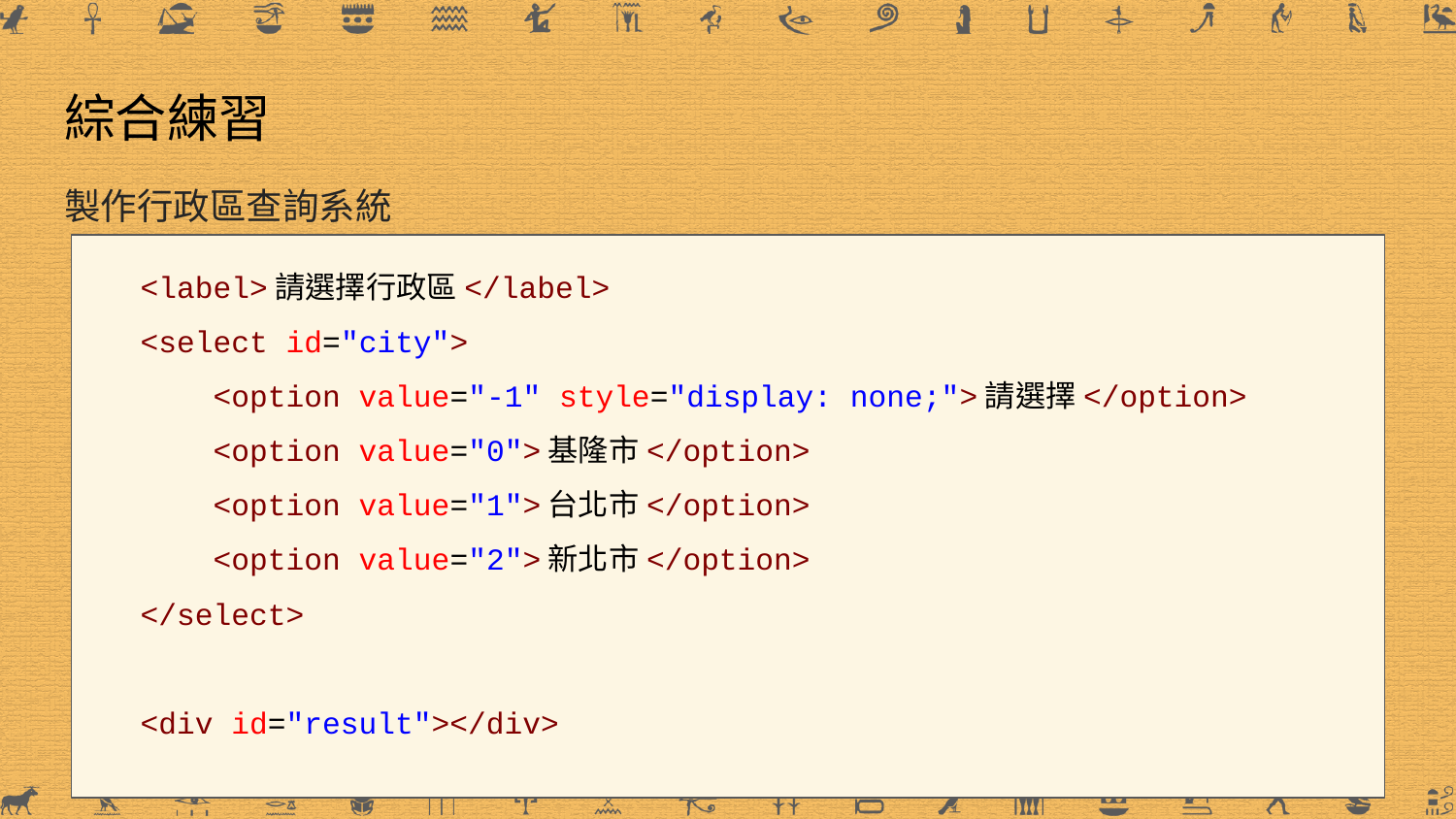

# 綜合練習
製作行政區查詢系統
   <label>請選擇行政區</label>
   <select id="city">
       <option value="-1" style="display: none;">請選擇</option>
       <option value="0">基隆市</option>
       <option value="1">台北市</option>
       <option value="2">新北市</option>
   </select>

   <div id="result"></div>